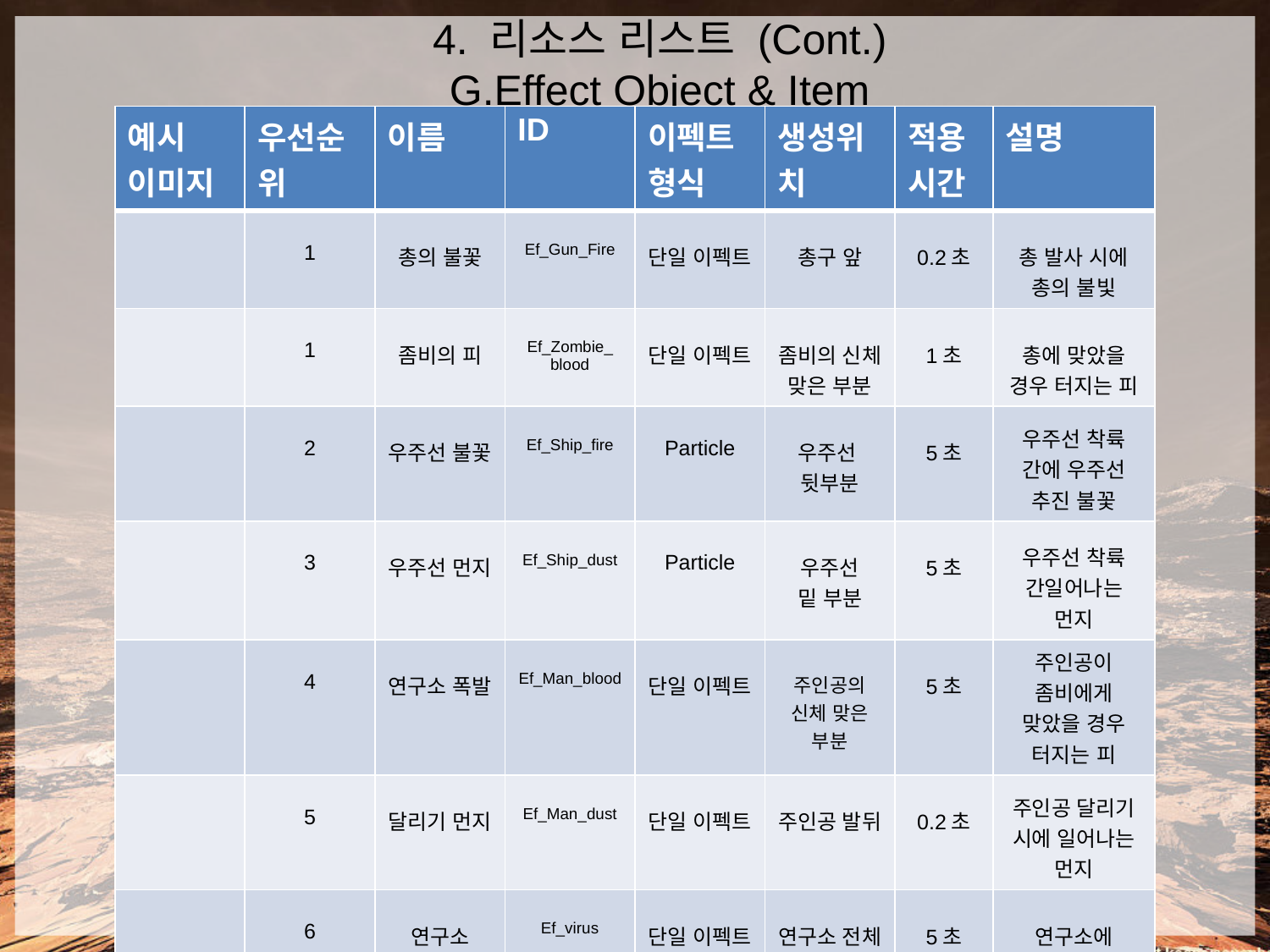

4. 리소스 리스트 (Cont.)
G.Effect Object & Item
| 예시 이미지 | 우선순위 | 이름 | ID | 이펙트형식 | 생성위치 | 적용시간 | 설명 |
| --- | --- | --- | --- | --- | --- | --- | --- |
|  | 1 | 총의 불꽃 | Ef\_Gun\_Fire | 단일 이펙트 | 총구 앞 | 0.2초 | 총 발사 시에 총의 불빛 |
|  | 1 | 좀비의 피 | Ef\_Zombie\_ blood | 단일 이펙트 | 좀비의 신체 맞은 부분 | 1초 | 총에 맞았을 경우 터지는 피 |
|  | 2 | 우주선 불꽃 | Ef\_Ship\_fire | Particle | 우주선 뒷부분 | 5초 | 우주선 착륙 간에 우주선 추진 불꽃 |
|  | 3 | 우주선 먼지 | Ef\_Ship\_dust | Particle | 우주선 밑 부분 | 5초 | 우주선 착륙 간일어나는 먼지 |
|  | 4 | 연구소 폭발 | Ef\_Man\_blood | 단일 이펙트 | 주인공의 신체 맞은 부분 | 5초 | 주인공이 좀비에게 맞았을 경우 터지는 피 |
|  | 5 | 달리기 먼지 | Ef\_Man\_dust | 단일 이펙트 | 주인공 발뒤 | 0.2초 | 주인공 달리기 시에 일어나는 먼지 |
|  | 6 | 연구소 바이러스 | Ef\_virus | 단일 이펙트 | 연구소 전체 | 5초 | 연구소에 바이러스 퍼지는 장면 연출 |